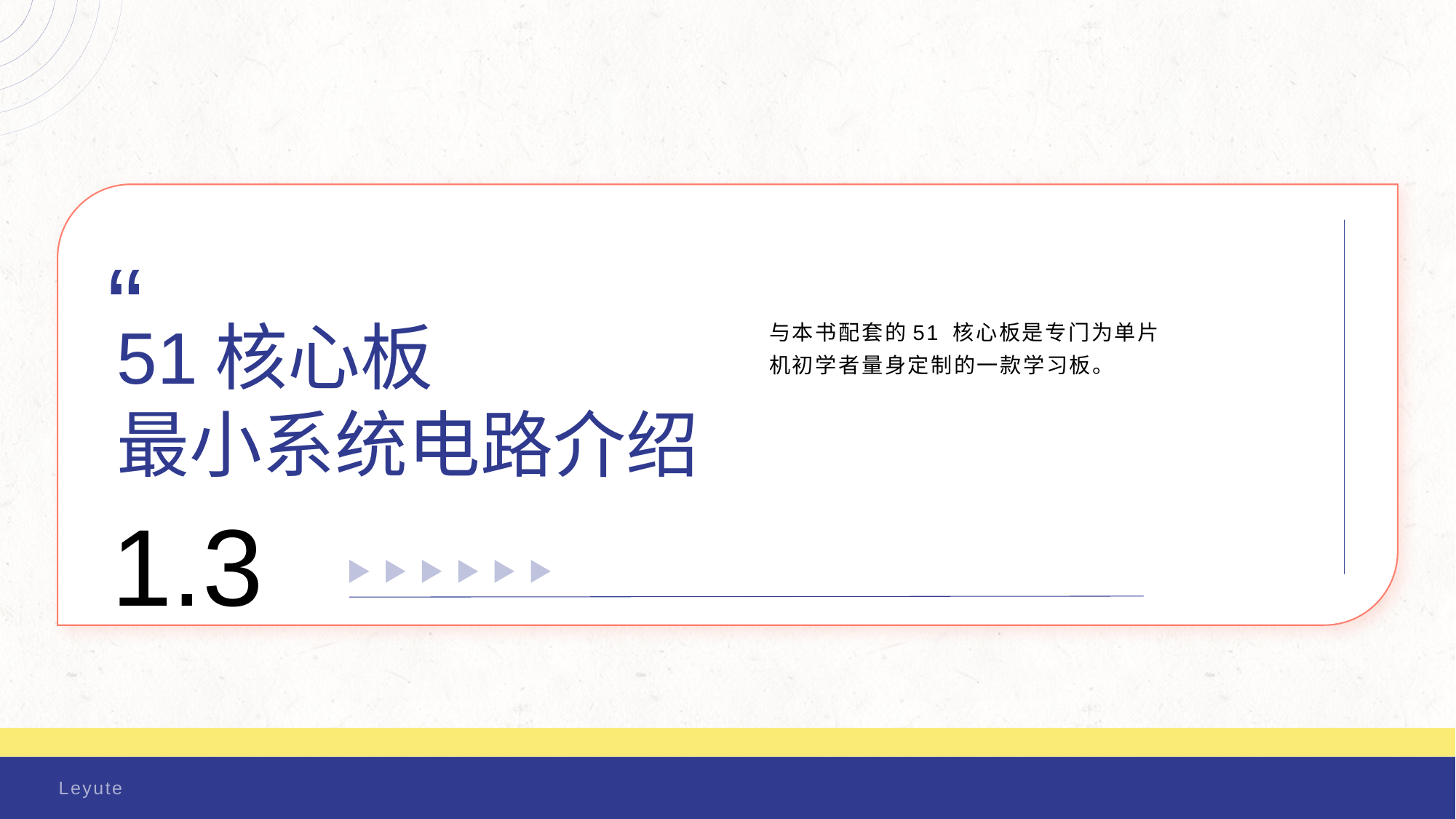

“
51核心板
最小系统电路介绍
1.3

与本书配套的51 核心板是专门为单片机初学者量身定制的一款学习板。